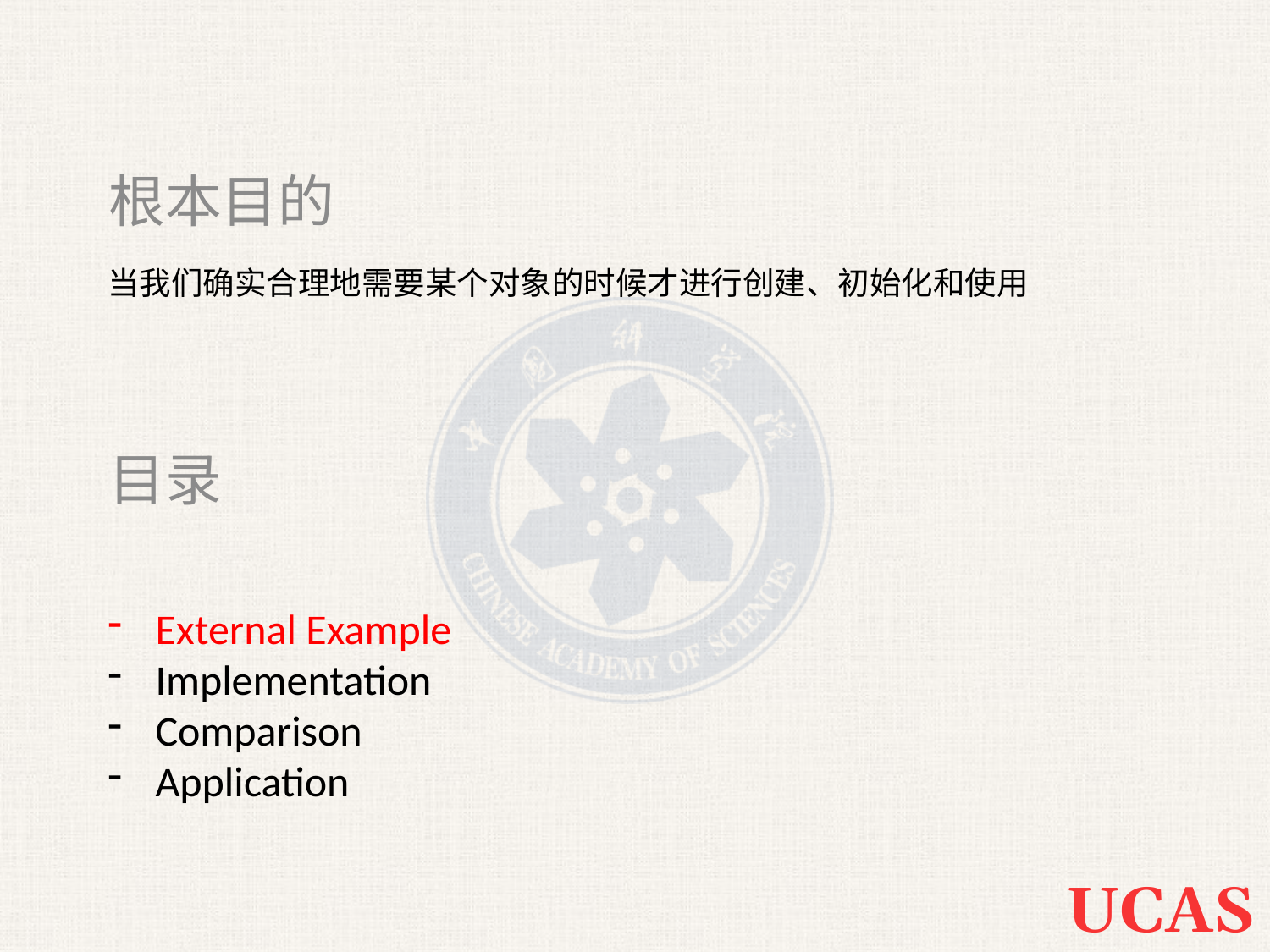

根本目的
当我们确实合理地需要某个对象的时候才进行创建、初始化和使用
目录
External Example
Implementation
Comparison
Application